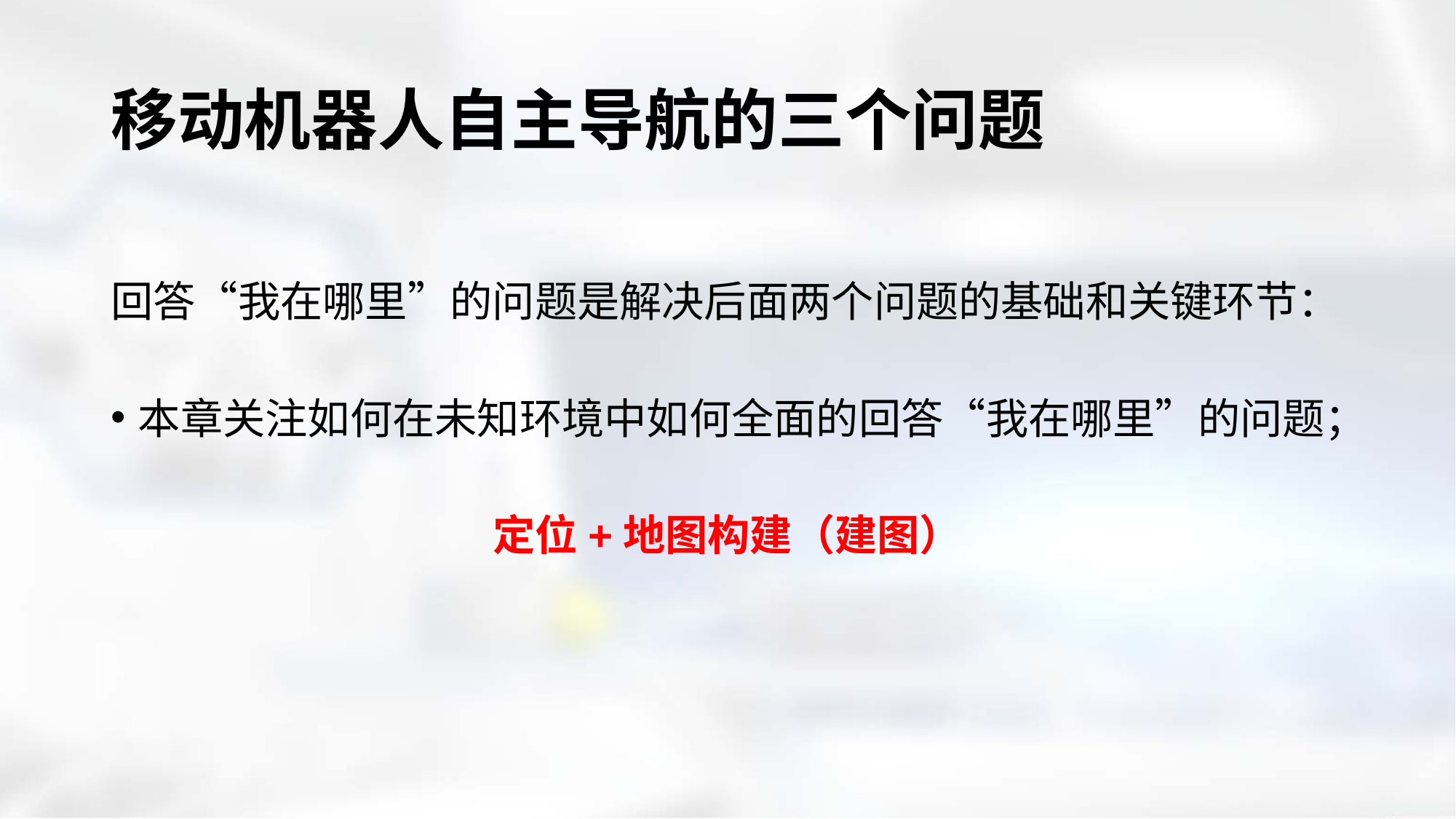

# 移动机器人自主导航的三个问题
回答“我在哪里”的问题是解决后面两个问题的基础和关键环节：
本章关注如何在未知环境中如何全面的回答“我在哪里”的问题；
定位+地图构建（建图）